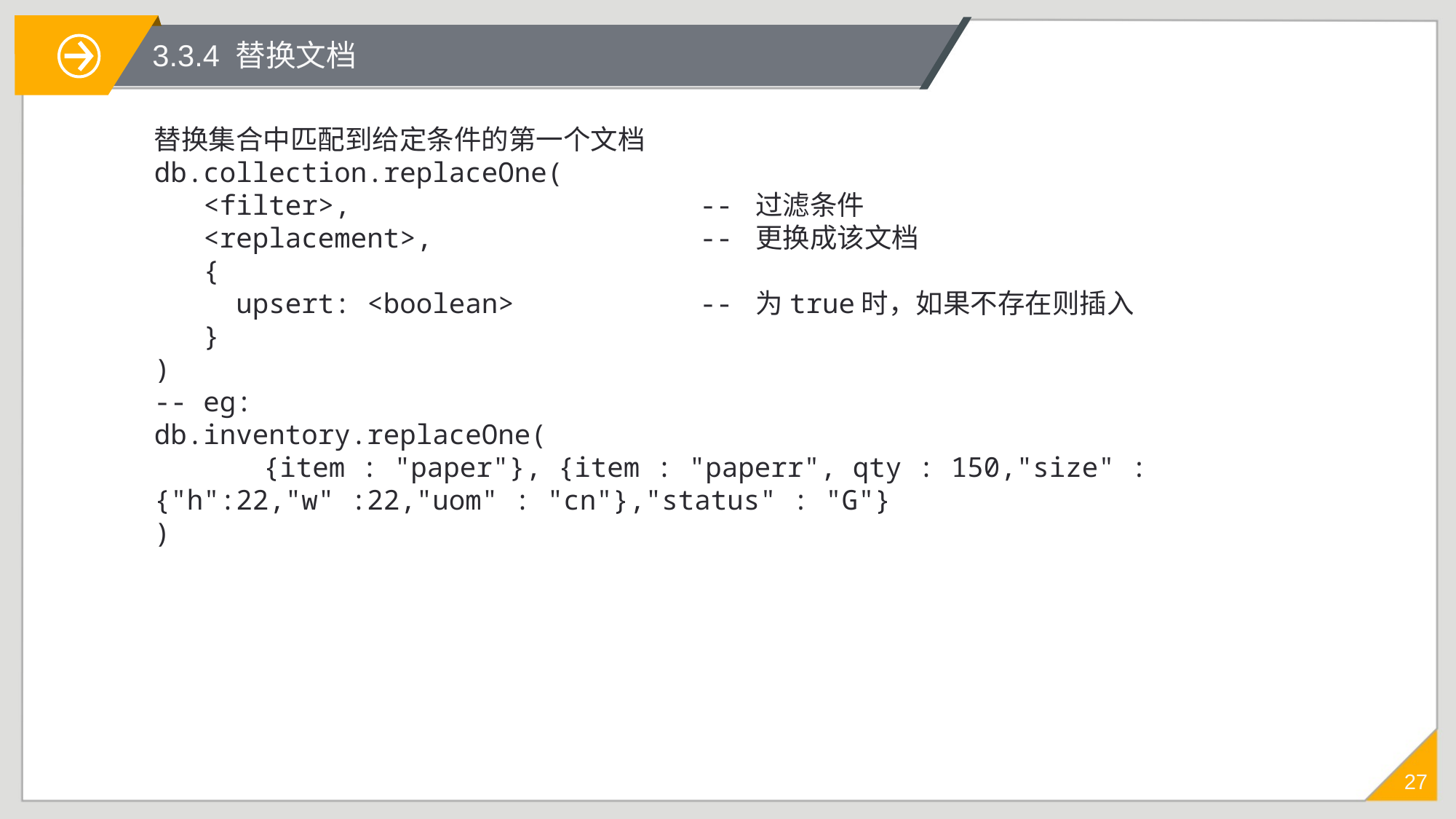

3.3.4 替换文档

替换集合中匹配到给定条件的第一个文档
db.collection.replaceOne(
   <filter>,				-- 过滤条件
   <replacement>,			-- 更换成该文档
   {
     upsert: <boolean>		-- 为true时，如果不存在则插入
   }
)
-- eg:
db.inventory.replaceOne(
	{item : "paper"}, {item : "paperr", qty : 150,"size" : {"h":22,"w" :22,"uom" : "cn"},"status" : "G"}
)